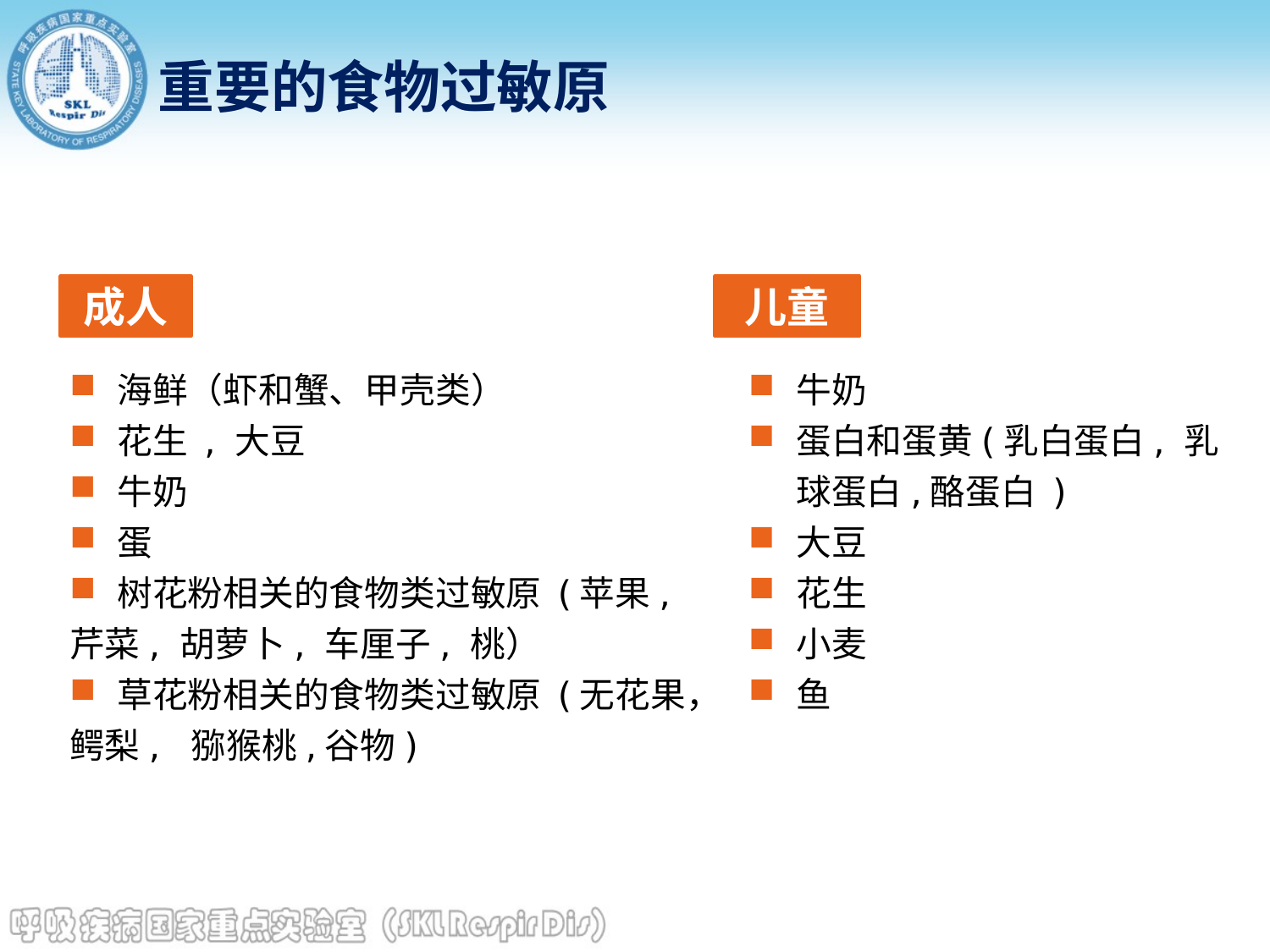

重要的食物过敏原
成人
儿童
海鲜（虾和蟹、甲壳类）
花生 , 大豆
牛奶
蛋
树花粉相关的食物类过敏原 (苹果,
芹菜, 胡萝卜, 车厘子, 桃）
草花粉相关的食物类过敏原 (无花果，
鳄梨,  猕猴桃,谷物)
牛奶
蛋白和蛋黄(乳白蛋白, 乳球蛋白,酪蛋白 )
大豆
花生
小麦
鱼